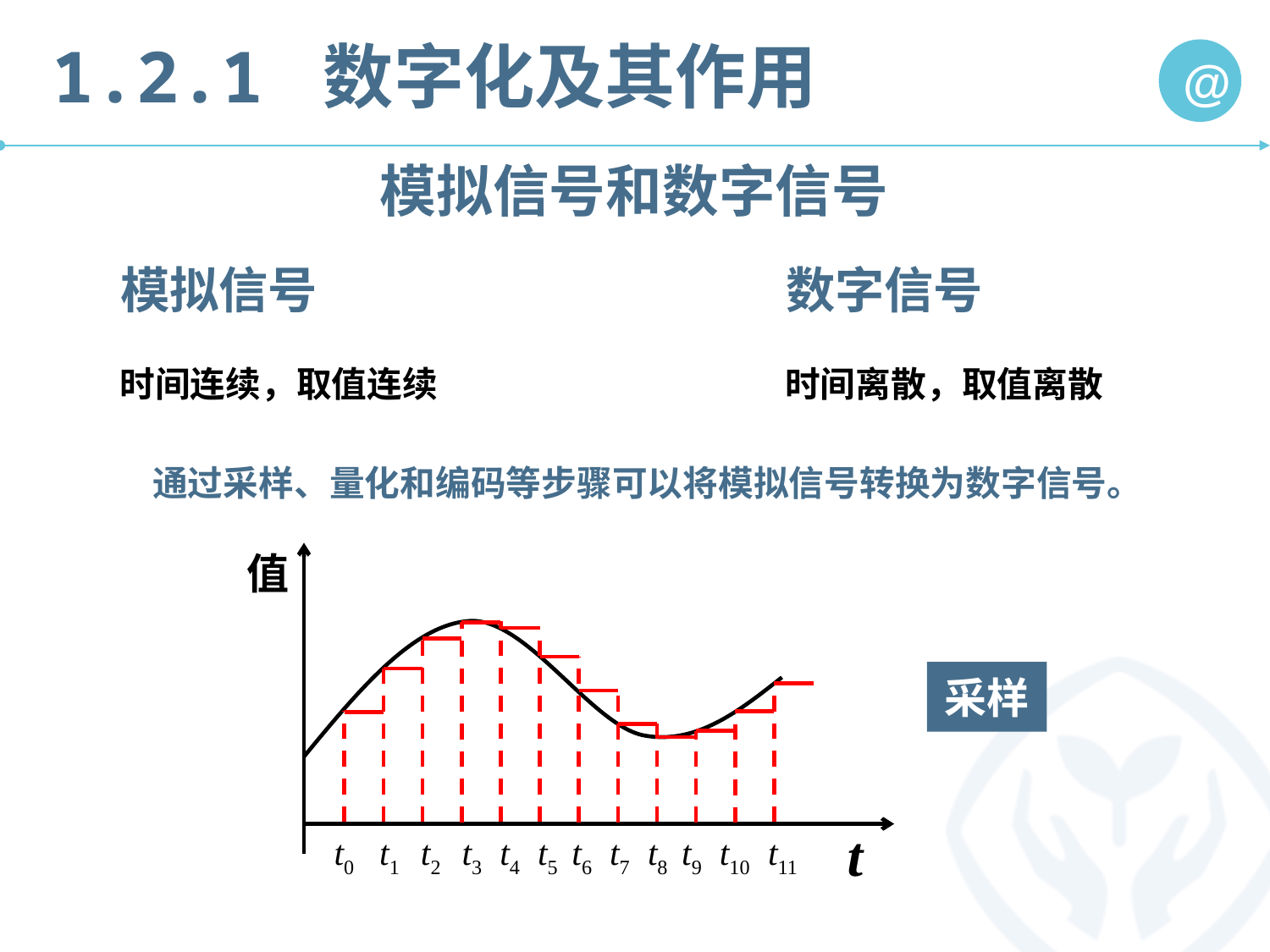

模拟信号和数字信号
数字信号
模拟信号
时间连续，取值连续
时间离散，取值离散
通过采样、量化和编码等步骤可以将模拟信号转换为数字信号。
值
t

采样
t0  t1 t2 t3  t4  t5  t6  t7  t8  t9  t10  t11